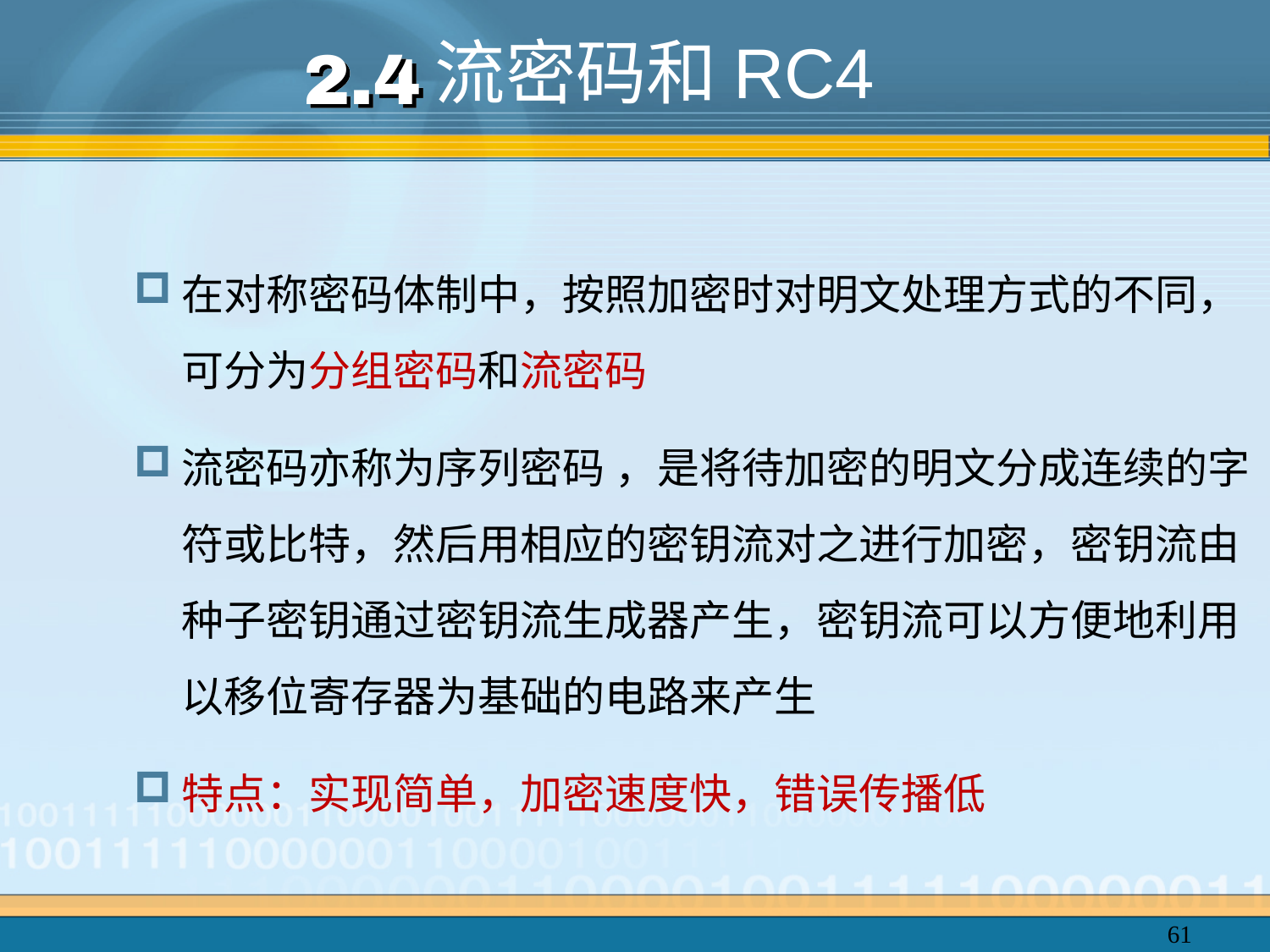

流密码和RC4
2.4
在对称密码体制中，按照加密时对明文处理方式的不同，可分为分组密码和流密码
流密码亦称为序列密码 ，是将待加密的明文分成连续的字符或比特，然后用相应的密钥流对之进行加密，密钥流由种子密钥通过密钥流生成器产生，密钥流可以方便地利用以移位寄存器为基础的电路来产生
特点：实现简单，加密速度快，错误传播低
61